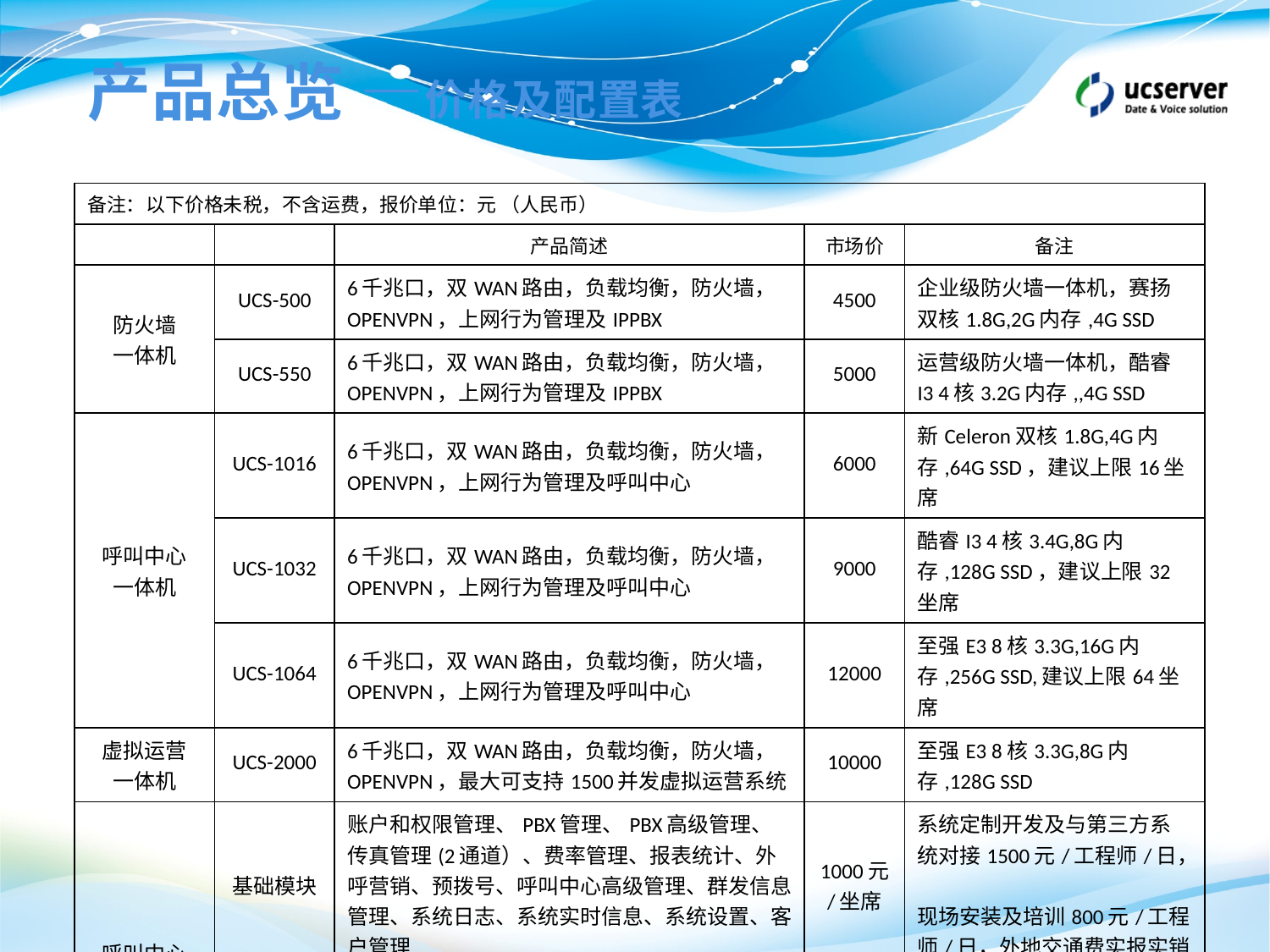

产品总览 —价格及配置表

| 备注：以下价格未税，不含运费，报价单位：元 （人民币） |  |  |  |  |
| --- | --- | --- | --- | --- |
|  |  | 产品简述 | 市场价 | 备注 |
| 防火墙 一体机 | UCS-500 | 6千兆口，双WAN路由，负载均衡，防火墙，OPENVPN，上网行为管理及IPPBX | 4500 | 企业级防火墙一体机，赛扬双核1.8G,2G内存,4G SSD |
|  | UCS-550 | 6千兆口，双WAN路由，负载均衡，防火墙，OPENVPN，上网行为管理及IPPBX | 5000 | 运营级防火墙一体机，酷睿I3 4核3.2G内存,,4G SSD |
| 呼叫中心 一体机 | UCS-1016 | 6千兆口，双WAN路由，负载均衡，防火墙，OPENVPN，上网行为管理及呼叫中心 | 6000 | 新Celeron双核1.8G,4G内存,64G SSD，建议上限16坐席 |
|  | UCS-1032 | 6千兆口，双WAN路由，负载均衡，防火墙，OPENVPN，上网行为管理及呼叫中心 | 9000 | 酷睿I3 4核3.4G,8G内存,128G SSD，建议上限32坐席 |
|  | UCS-1064 | 6千兆口，双WAN路由，负载均衡，防火墙，OPENVPN，上网行为管理及呼叫中心 | 12000 | 至强E3 8核3.3G,16G内存,256G SSD,建议上限64坐席 |
| 虚拟运营 一体机 | UCS-2000 | 6千兆口，双WAN路由，负载均衡，防火墙，OPENVPN，最大可支持1500并发虚拟运营系统 | 10000 | 至强E3 8核3.3G,8G内存,128G SSD |
| 呼叫中心 许可证 | 基础模块 | 账户和权限管理、PBX管理、PBX高级管理、传真管理(2通道）、费率管理、报表统计、外呼营销、预拨号、呼叫中心高级管理、群发信息管理、系统日志、系统实时信息、系统设置、客户管理 | 1000元 /坐席 | 系统定制开发及与第三方系统对接1500元/工程师/日， 现场安装及培训800元/工程师/日，外地交通费实报实销 |
|  | 扩展模块 | 问卷管理、呼入客服、BPO管理、财务统计、虚拟呼叫中心、工单管理、知识库、电子商务、库存管理 | 600元/坐席 | 系统定制开发及与第三方系统对接1500元/工程师/日， 现场安装及培训800元/工程师/日，外地交通费实报实销 |